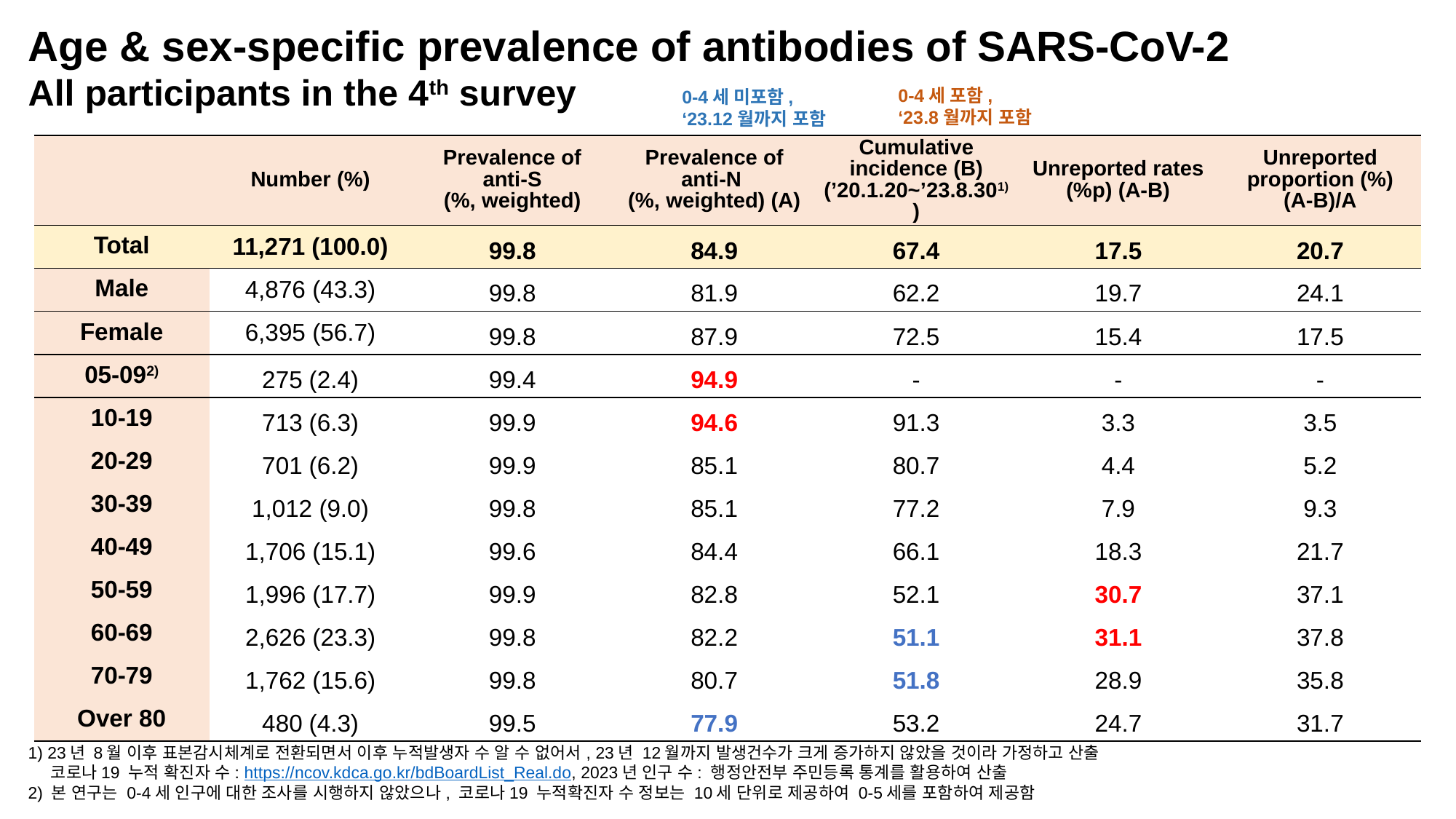

# Age & sex-specific prevalence of antibodies of SARS-CoV-2 All participants in the 4th survey
0-4세 포함,
‘23.8월까지 포함
0-4세 미포함, ‘23.12월까지 포함
|  | Number (%) | Prevalence of anti-S (%, weighted) | Prevalence of anti-N (%, weighted) (A) | Cumulative incidence (B) (’20.1.20~’23.8.301)) | Unreported rates (%p) (A-B) | Unreported proportion (%) (A-B)/A |
| --- | --- | --- | --- | --- | --- | --- |
| Total | 11,271 (100.0) | 99.8 | 84.9 | 67.4 | 17.5 | 20.7 |
| Male | 4,876 (43.3) | 99.8 | 81.9 | 62.2 | 19.7 | 24.1 |
| Female | 6,395 (56.7) | 99.8 | 87.9 | 72.5 | 15.4 | 17.5 |
| 05-092) | 275 (2.4) | 99.4 | 94.9 | - | - | - |
| 10-19 | 713 (6.3) | 99.9 | 94.6 | 91.3 | 3.3 | 3.5 |
| 20-29 | 701 (6.2) | 99.9 | 85.1 | 80.7 | 4.4 | 5.2 |
| 30-39 | 1,012 (9.0) | 99.8 | 85.1 | 77.2 | 7.9 | 9.3 |
| 40-49 | 1,706 (15.1) | 99.6 | 84.4 | 66.1 | 18.3 | 21.7 |
| 50-59 | 1,996 (17.7) | 99.9 | 82.8 | 52.1 | 30.7 | 37.1 |
| 60-69 | 2,626 (23.3) | 99.8 | 82.2 | 51.1 | 31.1 | 37.8 |
| 70-79 | 1,762 (15.6) | 99.8 | 80.7 | 51.8 | 28.9 | 35.8 |
| Over 80 | 480 (4.3) | 99.5 | 77.9 | 53.2 | 24.7 | 31.7 |
1) 23년 8월 이후 표본감시체계로 전환되면서 이후 누적발생자 수 알 수 없어서, 23년 12월까지 발생건수가 크게 증가하지 않았을 것이라 가정하고 산출
    코로나19 누적 확진자 수: https://ncov.kdca.go.kr/bdBoardList_Real.do, 2023년 인구 수: 행정안전부 주민등록 통계를 활용하여 산출
2) 본 연구는 0-4세 인구에 대한 조사를 시행하지 않았으나, 코로나19 누적확진자 수 정보는 10세 단위로 제공하여 0-5세를 포함하여 제공함